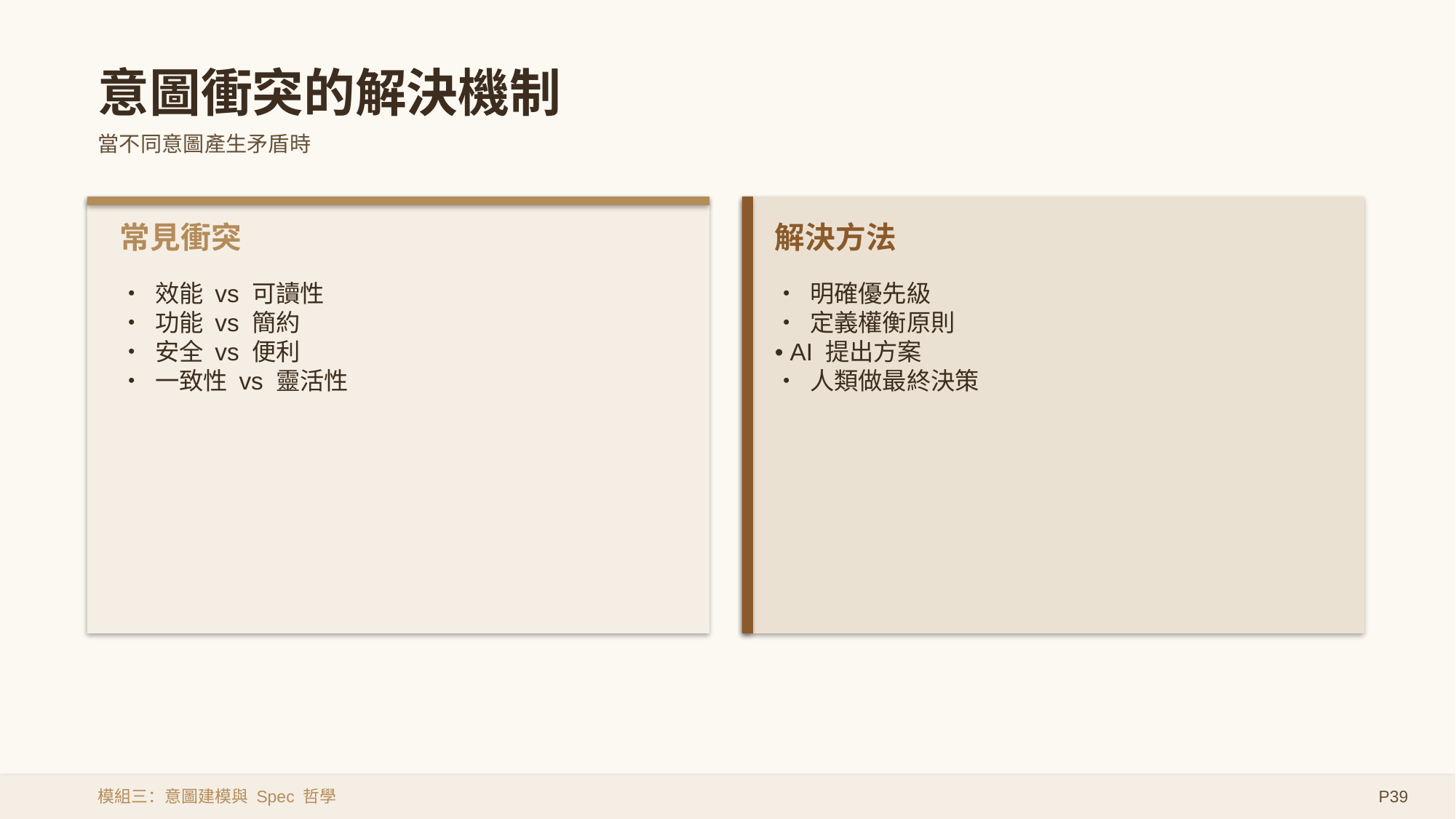

意圖衝突的解決機制
當不同意圖產生矛盾時

常見衝突
解決方法
• 效能 vs 可讀性
• 功能 vs 簡約
• 安全 vs 便利
• 一致性 vs 靈活性
• 明確優先級
• 定義權衡原則
• AI 提出方案
• 人類做最終決策

模組三：意圖建模與 Spec 哲學
P39